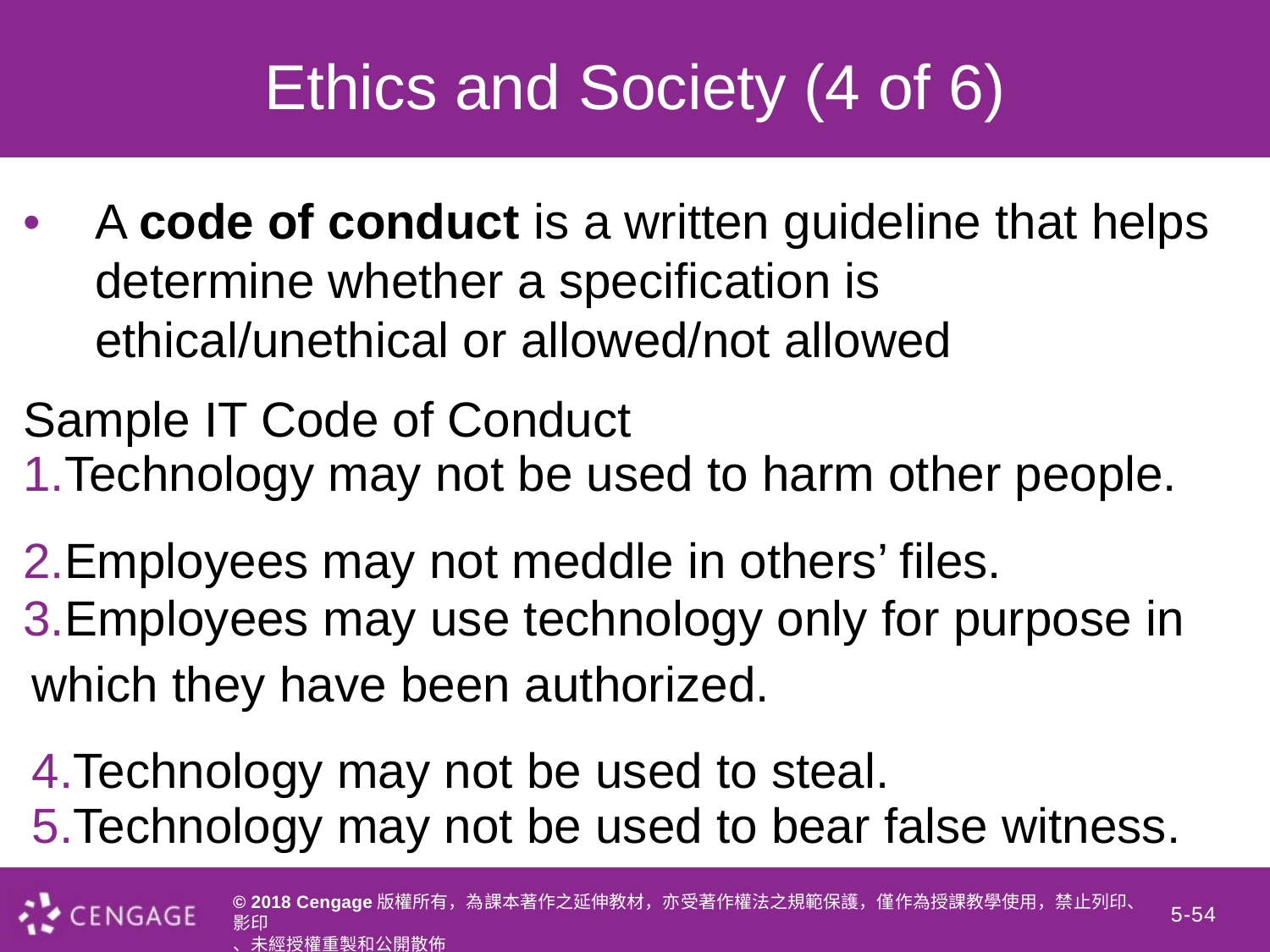

Ethics and Society (4 of 6)
•
A code of conduct is a written guideline that helps determine whether a specification is ethical/unethical or allowed/not allowed
Sample IT Code of Conduct
1.Technology may not be used to harm other people.
2.Employees may not meddle in others’ files.
3.Employees may use technology only for purpose in
which they have been authorized.
4.Technology may not be used to steal.
5.Technology may not be used to bear false witness.

© 2018 Cengage版權所有，為課本著作之延伸教材，亦受著作權法之規範保護，僅作為授課教學使用，禁止列印、影印
、未經授權重製和公開散佈
5-54